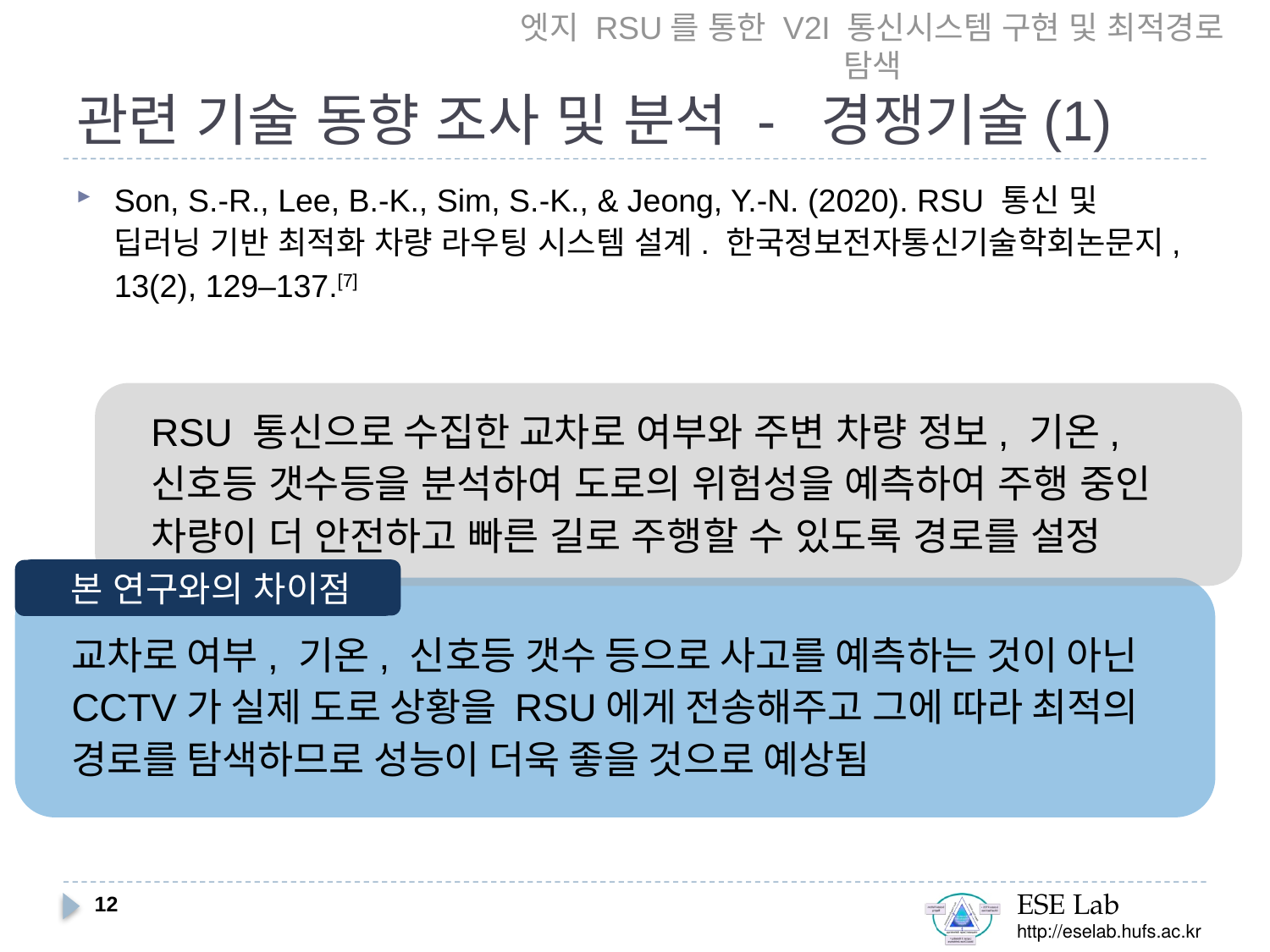

엣지 RSU를 통한 V2I 통신시스템 구현 및 최적경로 탐색
# 관련 기술 동향 조사 및 분석 -  경쟁기술(1)
Son, S.-R., Lee, B.-K., Sim, S.-K., & Jeong, Y.-N. (2020). RSU 통신 및 딥러닝 기반 최적화 차량 라우팅 시스템 설계. 한국정보전자통신기술학회논문지, 13(2), 129–137.[7]

RSU 통신으로 수집한 교차로 여부와 주변 차량 정보, 기온, 신호등 갯수등을 분석하여 도로의 위험성을 예측하여 주행 중인 차량이 더 안전하고 빠른 길로 주행할 수 있도록 경로를 설정
본 연구와의 차이점
본 연구와의 차이점

교차로 여부, 기온, 신호등 갯수 등으로 사고를 예측하는 것이 아닌 CCTV가 실제 도로 상황을 RSU에게 전송해주고 그에 따라 최적의 경로를 탐색하므로 성능이 더욱 좋을 것으로 예상됨